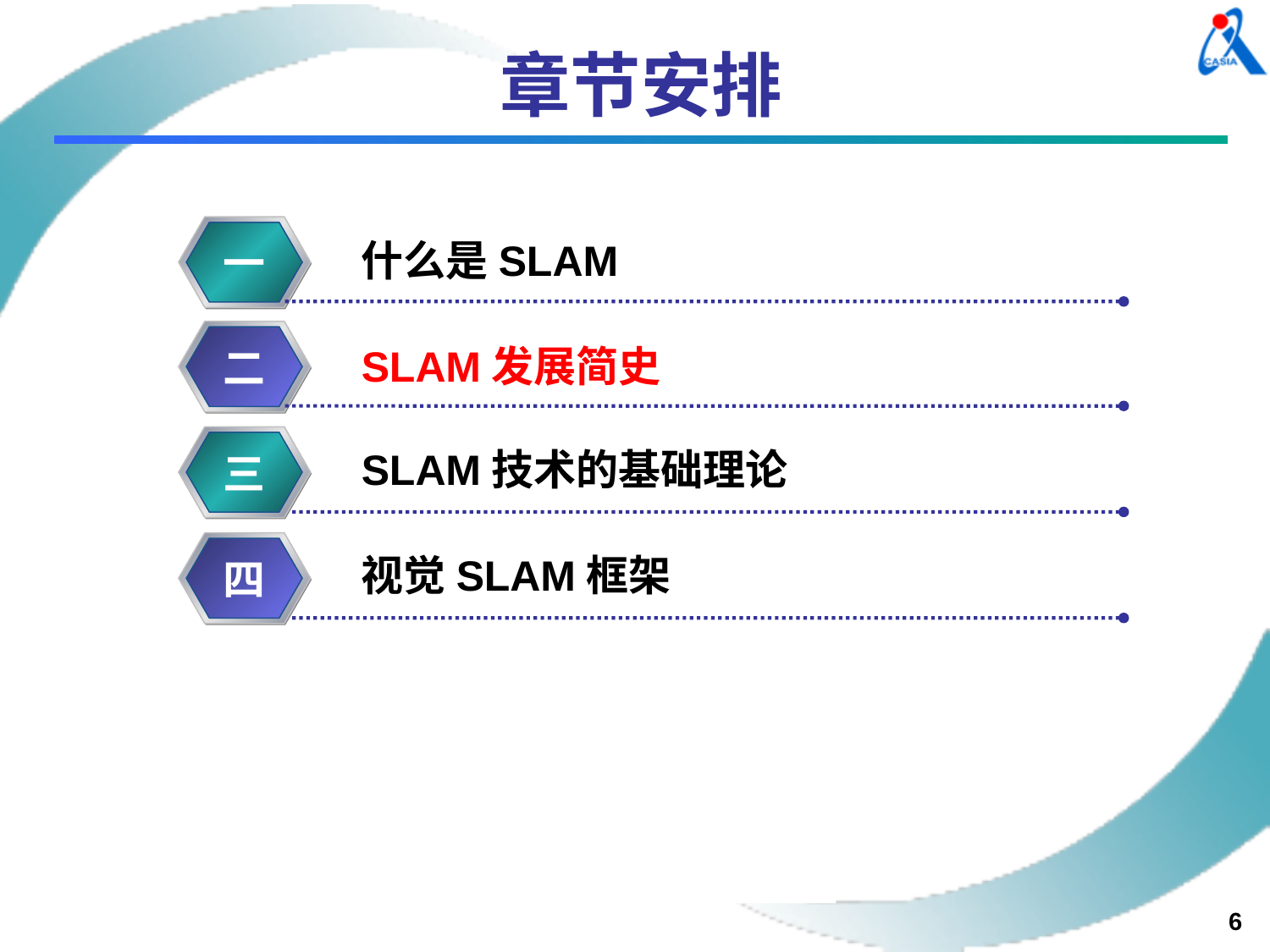

# 章节安排

什么是SLAM
一

SLAM发展简史
二

SLAM技术的基础理论

三
3

视觉SLAM框架
四
4

6